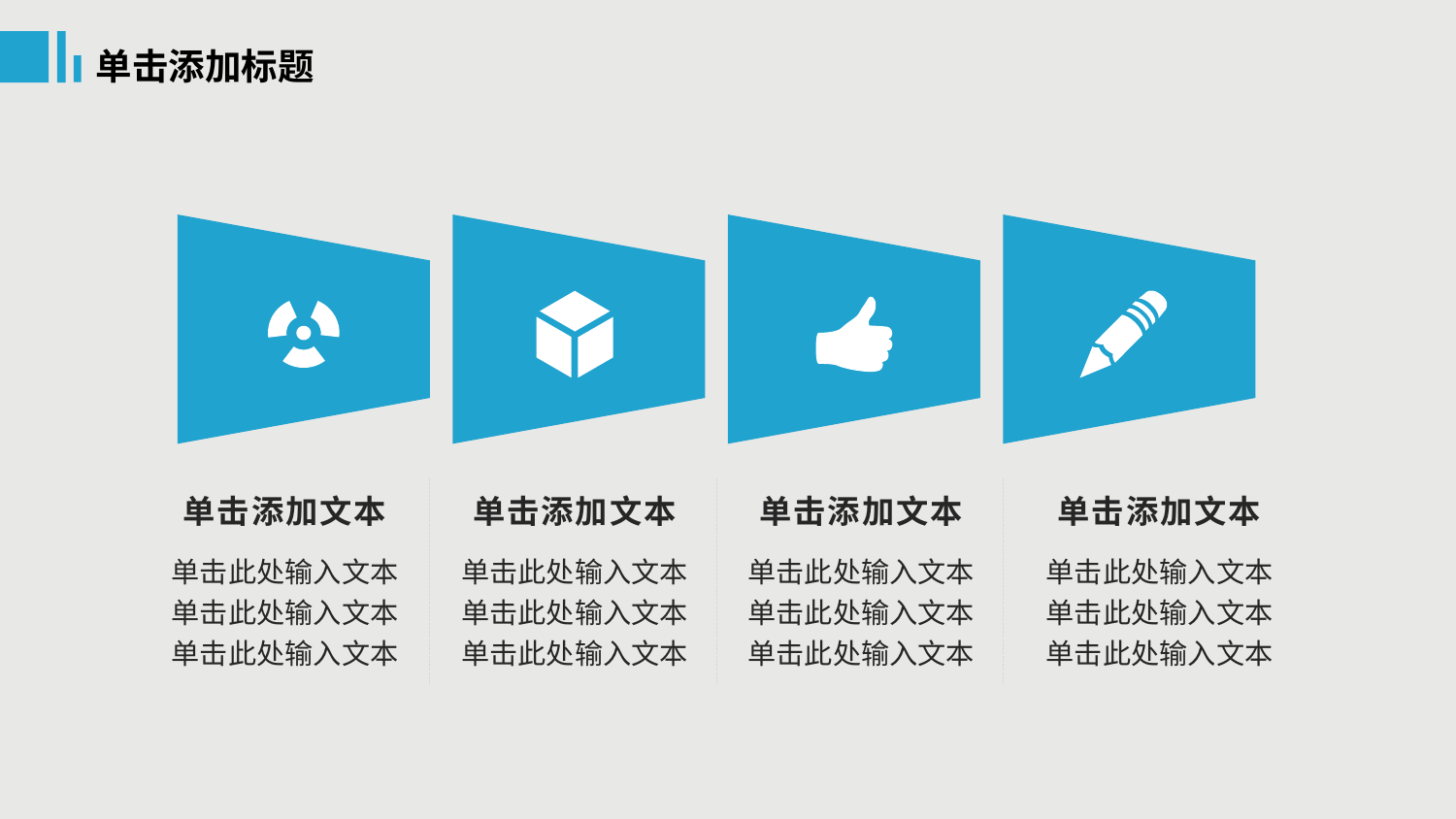

单击添加标题

单击添加文本
单击此处输入文本
单击此处输入文本
单击此处输入文本
单击添加文本
单击此处输入文本
单击此处输入文本
单击此处输入文本
单击添加文本
单击此处输入文本
单击此处输入文本
单击此处输入文本
单击添加文本
单击此处输入文本
单击此处输入文本
单击此处输入文本